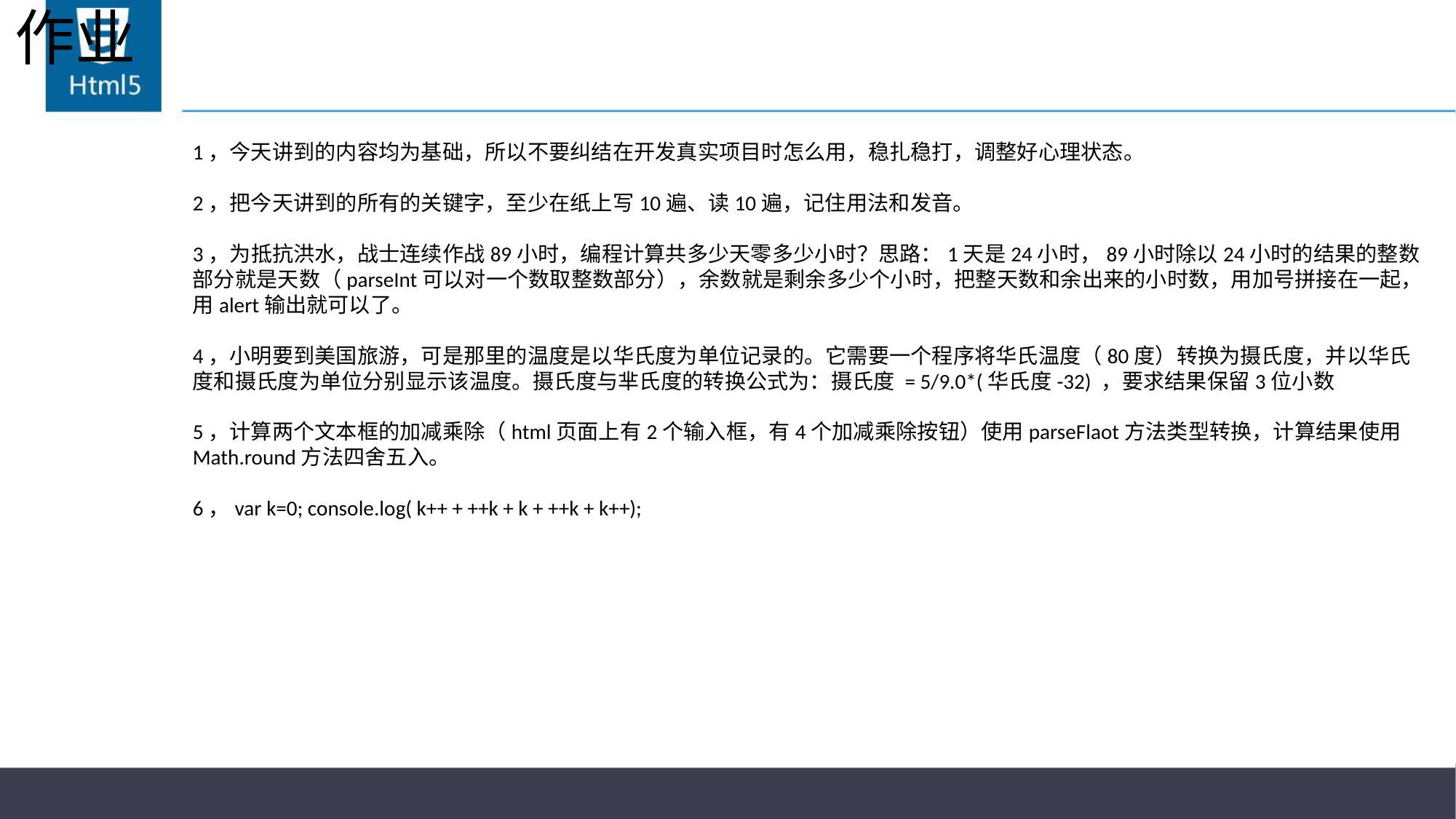

# 作业
1，今天讲到的内容均为基础，所以不要纠结在开发真实项目时怎么用，稳扎稳打，调整好心理状态。

2，把今天讲到的所有的关键字，至少在纸上写10遍、读10遍，记住用法和发音。

3，为抵抗洪水，战士连续作战89小时，编程计算共多少天零多少小时？思路：1天是24小时，89小时除以24小时的结果的整数部分就是天数（parseInt可以对一个数取整数部分），余数就是剩余多少个小时，把整天数和余出来的小时数，用加号拼接在一起，用alert输出就可以了。

4，小明要到美国旅游，可是那里的温度是以华氏度为单位记录的。它需要一个程序将华氏温度（80度）转换为摄氏度，并以华氏度和摄氏度为单位分别显示该温度。摄氏度与芈氏度的转换公式为：摄氏度 = 5/9.0*(华氏度-32) ，要求结果保留3位小数

5，计算两个文本框的加减乘除（html页面上有2个输入框，有4个加减乘除按钮）使用parseFlaot方法类型转换，计算结果使用Math.round方法四舍五入。

6，var k=0; console.log( k++ + ++k + k + ++k + k++);